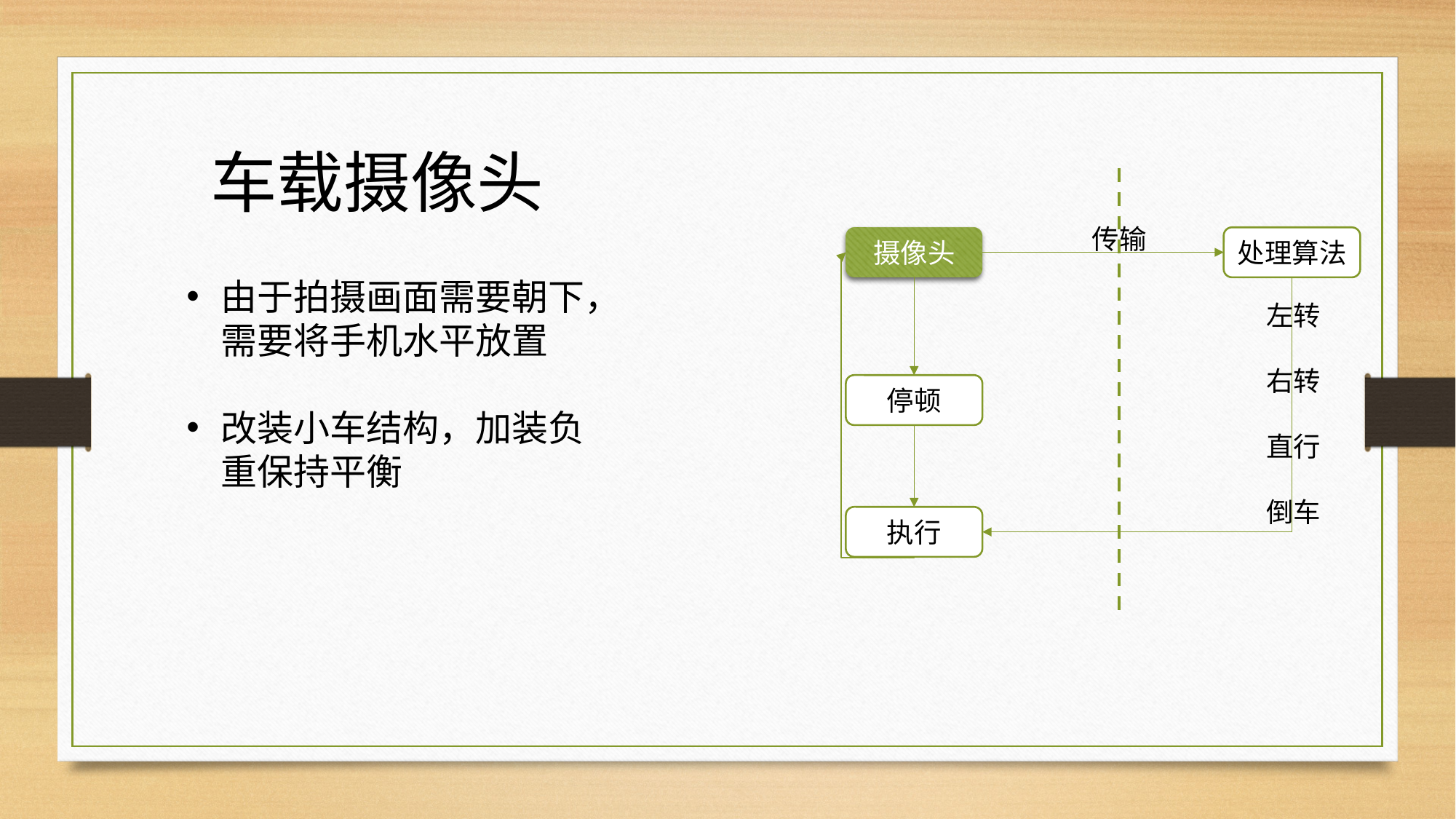

车载摄像头

传输
摄像头
处理算法
左转

右转

直行

倒车
停顿
执行
由于拍摄画面需要朝下，需要将手机水平放置

改装小车结构，加装负重保持平衡